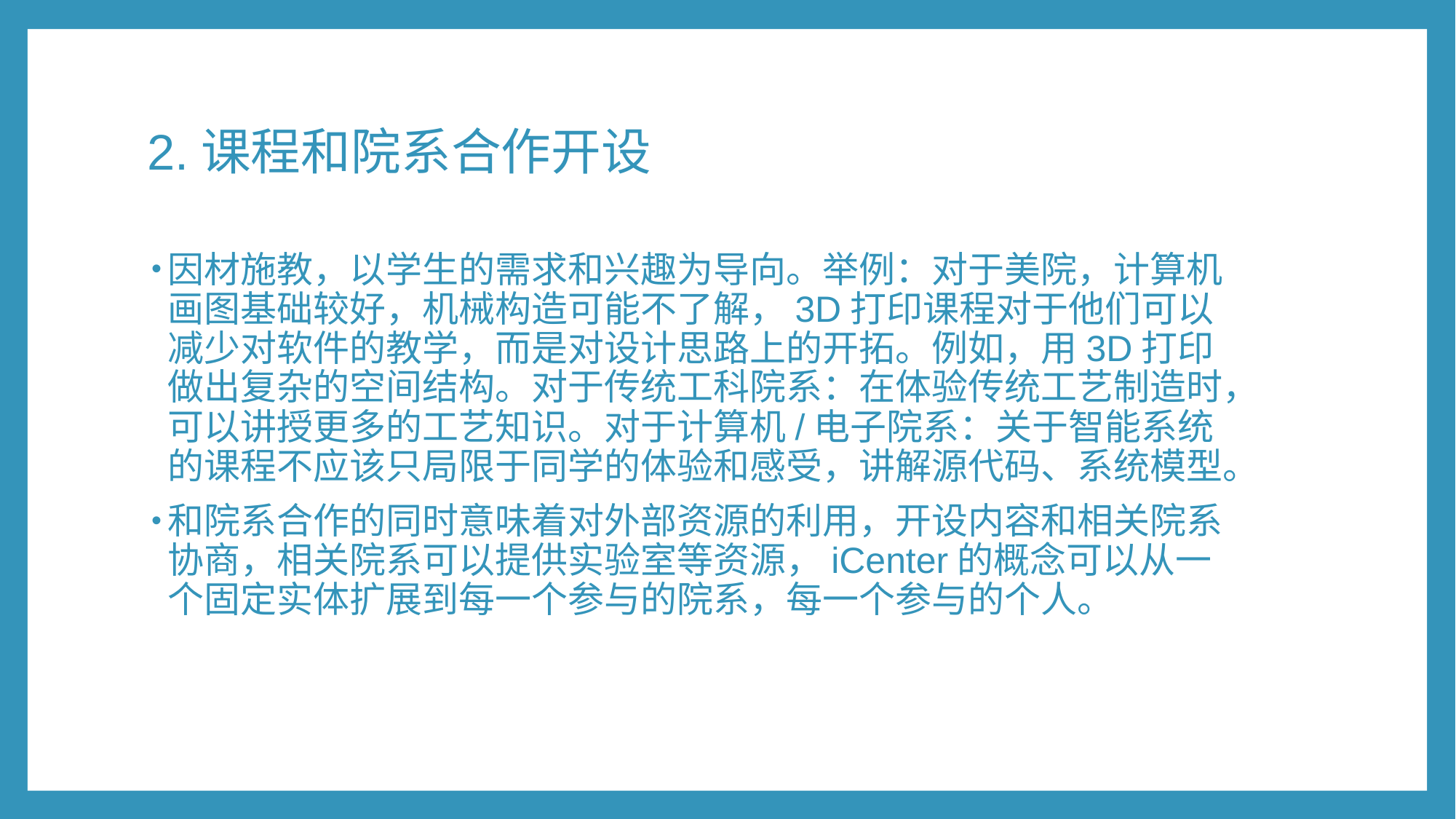

# 2.课程和院系合作开设
因材施教，以学生的需求和兴趣为导向。举例：对于美院，计算机画图基础较好，机械构造可能不了解，3D打印课程对于他们可以减少对软件的教学，而是对设计思路上的开拓。例如，用3D打印做出复杂的空间结构。对于传统工科院系：在体验传统工艺制造时，可以讲授更多的工艺知识。对于计算机/电子院系：关于智能系统的课程不应该只局限于同学的体验和感受，讲解源代码、系统模型。
和院系合作的同时意味着对外部资源的利用，开设内容和相关院系协商，相关院系可以提供实验室等资源，iCenter的概念可以从一个固定实体扩展到每一个参与的院系，每一个参与的个人。